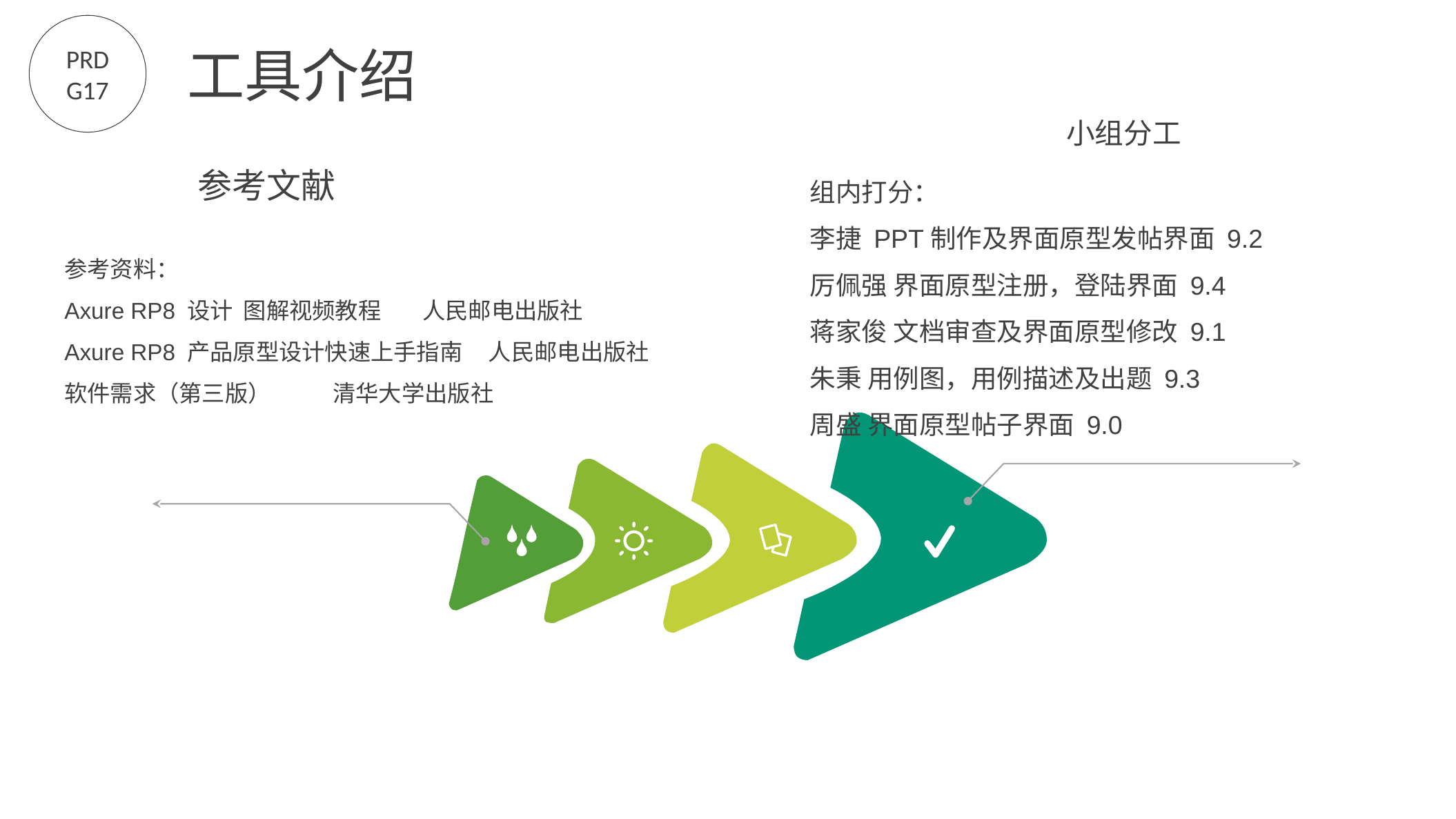

PRD
G17
工具介绍
小组分工
参考文献
组内打分：
李捷 PPT制作及界面原型发帖界面 9.2
厉佩强 界面原型注册，登陆界面 9.4
蒋家俊 文档审查及界面原型修改 9.1
朱秉 用例图，用例描述及出题 9.3
周盛 界面原型帖子界面 9.0
参考资料：
Axure RP8 设计  图解视频教程        人民邮电出版社
Axure RP8 产品原型设计快速上手指南     人民邮电出版社
软件需求（第三版）            清华大学出版社